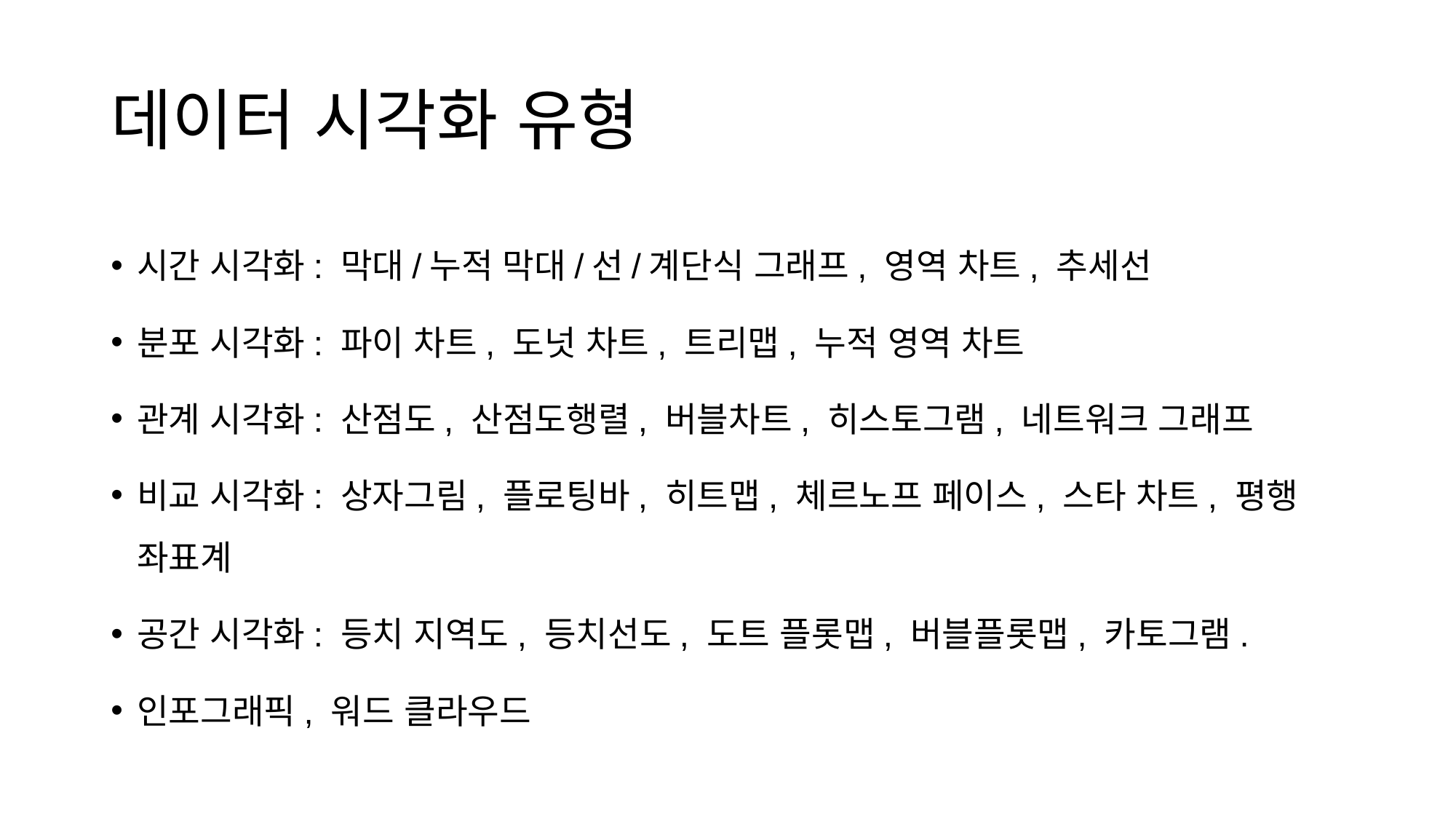

# 데이터 시각화 유형
시간 시각화: 막대/누적 막대/선/계단식 그래프, 영역 차트, 추세선
분포 시각화: 파이 차트, 도넛 차트, 트리맵, 누적 영역 차트
관계 시각화: 산점도, 산점도행렬, 버블차트, 히스토그램, 네트워크 그래프
비교 시각화: 상자그림, 플로팅바, 히트맵, 체르노프 페이스, 스타 차트, 평행 좌표계
공간 시각화: 등치 지역도, 등치선도, 도트 플롯맵, 버블플롯맵, 카토그램.
인포그래픽, 워드 클라우드